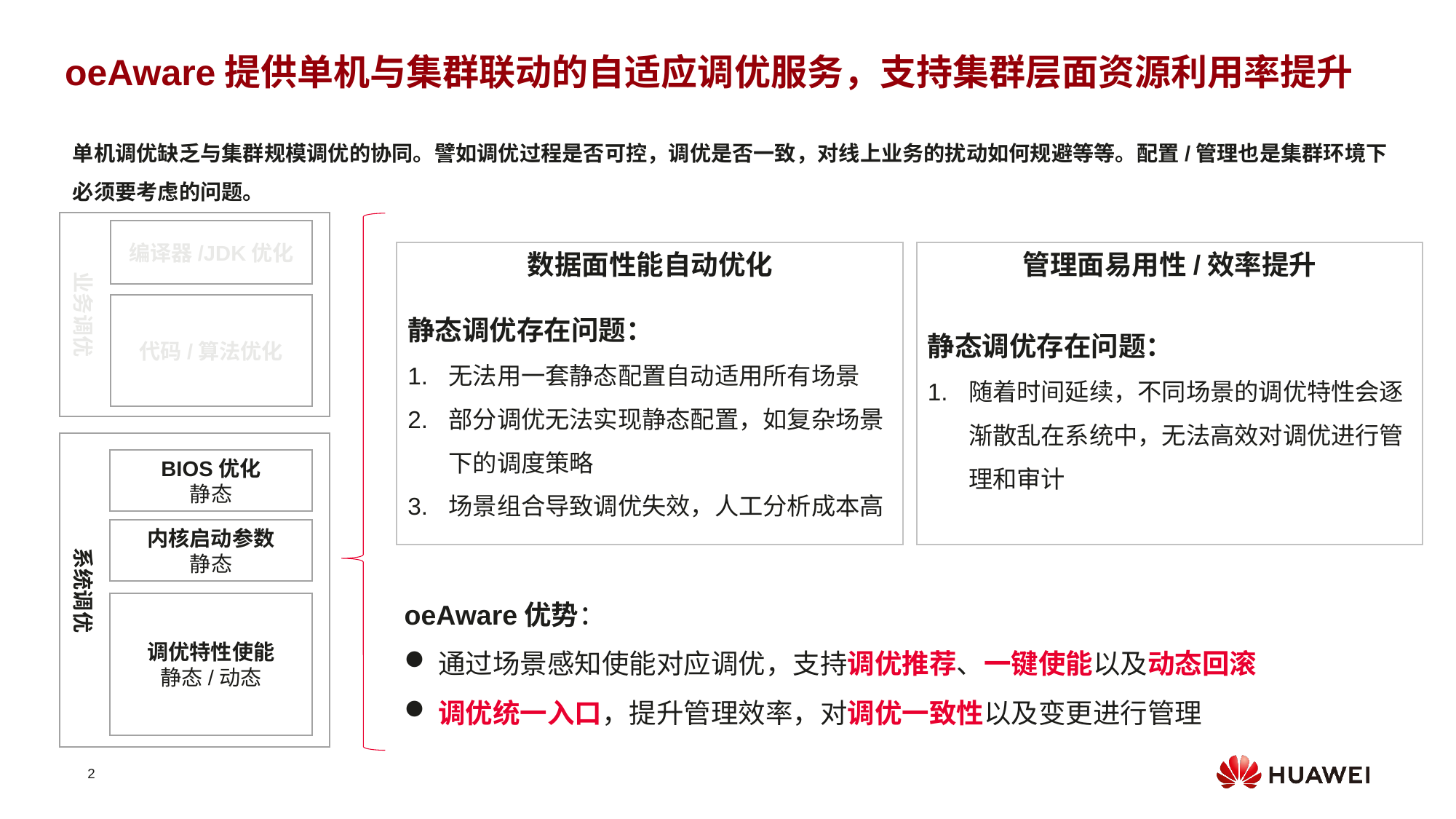

oeAware提供单机与集群联动的自适应调优服务，支持集群层面资源利用率提升
单机调优缺乏与集群规模调优的协同。譬如调优过程是否可控，调优是否一致，对线上业务的扰动如何规避等等。配置/管理也是集群环境下必须要考虑的问题。
业务调优

编译器/JDK优化
数据面性能自动优化

静态调优存在问题：
无法用一套静态配置自动适用所有场景
部分调优无法实现静态配置，如复杂场景下的调度策略
场景组合导致调优失效，人工分析成本高
管理面易用性/效率提升

静态调优存在问题：
随着时间延续，不同场景的调优特性会逐渐散乱在系统中，无法高效对调优进行管理和审计
代码/算法优化
系统调优
BIOS优化
静态
内核启动参数
静态
oeAware优势：
通过场景感知使能对应调优，支持调优推荐、一键使能以及动态回滚
调优统一入口，提升管理效率，对调优一致性以及变更进行管理
调优特性使能
静态/动态